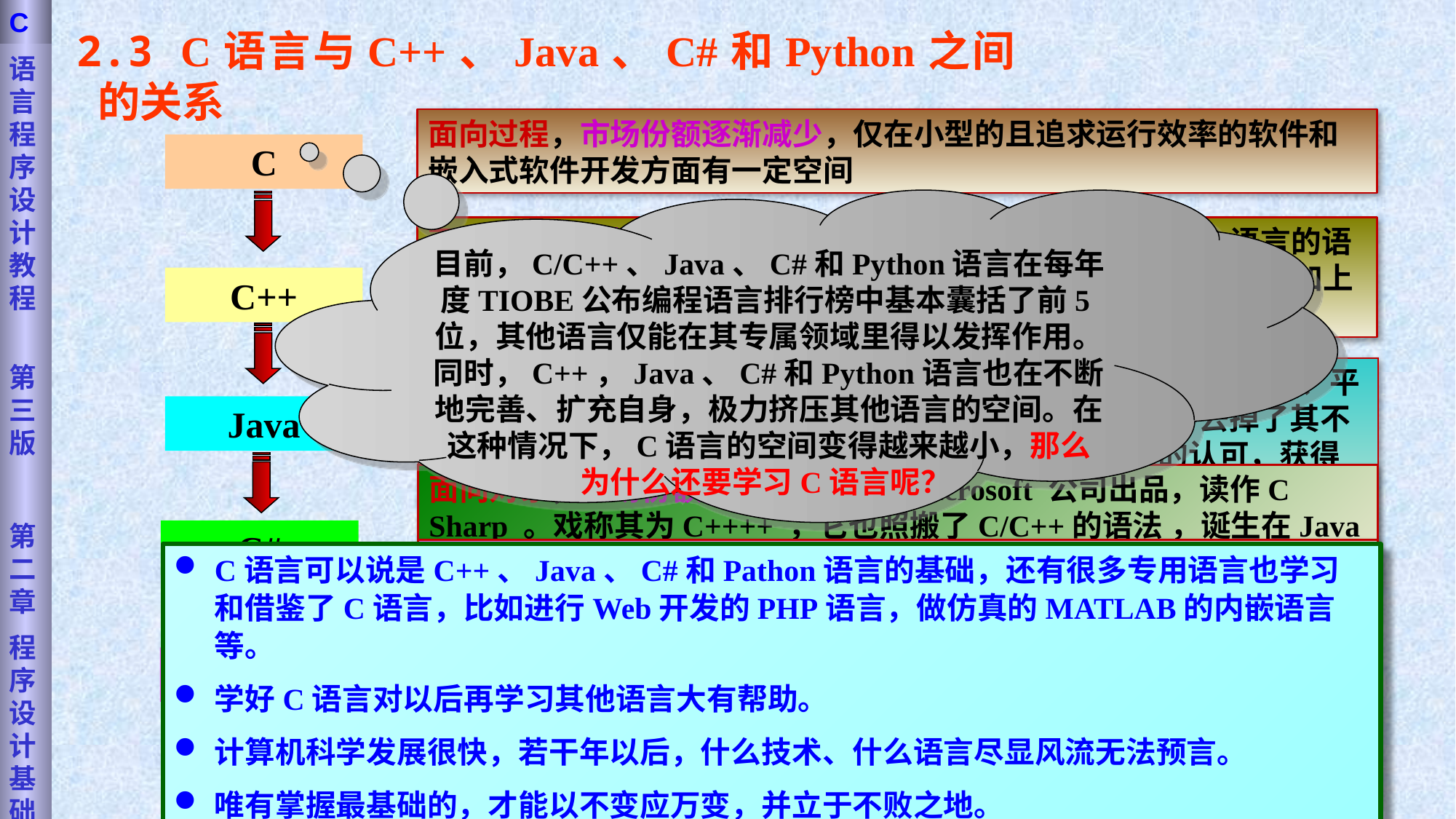

语言程序设计教程
第三版

第二章
程序设计基础
C
2.3 C语言与C++、Java、C#和Python之间的关系
面向过程，市场份额逐渐减少，仅在小型的且追求运行效率的软件和嵌入式软件开发方面有一定空间
C
目前，C/C++、Java、C#和Python语言在每年度TIOBE公布编程语言排行榜中基本囊括了前5位，其他语言仅能在其专属领域里得以发挥作用。同时，C++，Java、C#和Python语言也在不断地完善、扩充自身，极力挤压其他语言的空间。在这种情况下，C语言的空间变得越来越小，那么为什么还要学习C语言呢？

面向对象，市场份额较大，属C语言的升级版，完全兼容C语言的语法。在很多场合，它俩也被放在一起，称为C/C++。这个“++”加上后，便是大名鼎鼎的“面向对象（Object Oriented）”。
C++

面向对象，市场份额较大，1995年Sun公司出品，以纯面向对象、平台无关和易学易用而著称。它全面照搬了C++的语法，并去掉了其不常用和不成功的部分，化繁为简，迅速博得了程序员们的认可，获得了越来越多的支持。不管是桌面应用，还是网络服务、嵌入式应用都可用它进行高效的开发。但如果要做底层的、占用资源少的程序，Java语言就无能为力了。
Java
面向对象，市场份额较大，2000年Microsoft 公司出品，读作C Sharp 。戏称其为C++++ ，它也照搬了C/C++的语法 ，诞生在Java语言之后，所以它能把Java语言的成功之处吸收进来，把不成功之处抛弃，打造了一个似Java而非Java，还有点超越Java的语言。

C#
面向对象，市场份额较大，Python（大蟒蛇）是一种脚本语言，主要由C语言实现，其创始人为荷兰人吉多·范罗苏姆（Guido van Rossum）。Python其实也是基于C/C++创造的，它们的区别主要体现在，C/C++效率高，编程难；Python效率低，编程简单。因此，很多公司在核心的功能、需要大量运行的部分更倾向于选择C/C++，而在执行次数不多，但对写代码速度要求比较高的部分则更倾向于使用Python。
C语言可以说是C++、Java、C#和Pathon语言的基础，还有很多专用语言也学习和借鉴了C语言，比如进行Web开发的PHP语言，做仿真的MATLAB的内嵌语言等。
学好C语言对以后再学习其他语言大有帮助。
计算机科学发展很快，若干年以后，什么技术、什么语言尽显风流无法预言。
唯有掌握最基础的，才能以不变应万变，并立于不败之地。

Python